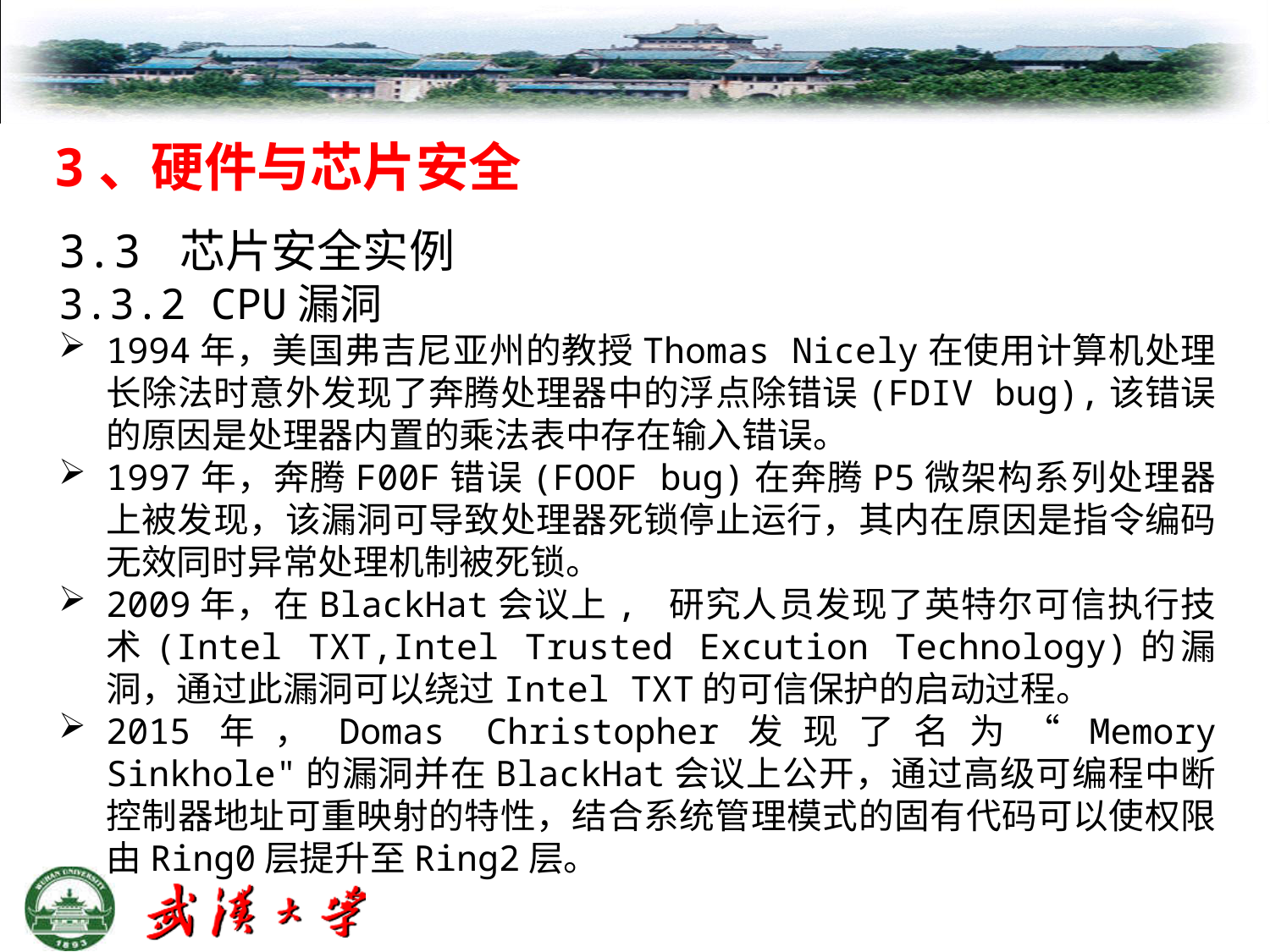

3、硬件与芯片安全
3.3 芯片安全实例
3.3.2 CPU漏洞
1994年，美国弗吉尼亚州的教授Thomas Nicely在使用计算机处理长除法时意外发现了奔腾处理器中的浮点除错误(FDIV bug),该错误的原因是处理器内置的乘法表中存在输入错误。
1997年，奔腾F00F错误(FOOF bug)在奔腾P5微架构系列处理器上被发现，该漏洞可导致处理器死锁停止运行，其内在原因是指令编码无效同时异常处理机制被死锁。
2009年，在BlackHat会议上, 研究人员发现了英特尔可信执行技术(Intel TXT,Intel Trusted Excution Technology)的漏洞，通过此漏洞可以绕过Intel TXT的可信保护的启动过程。
2015年，Domas Christopher发现了名为“Memory Sinkhole"的漏洞并在BlackHat会议上公开，通过高级可编程中断控制器地址可重映射的特性，结合系统管理模式的固有代码可以使权限由Ring0层提升至Ring2层。